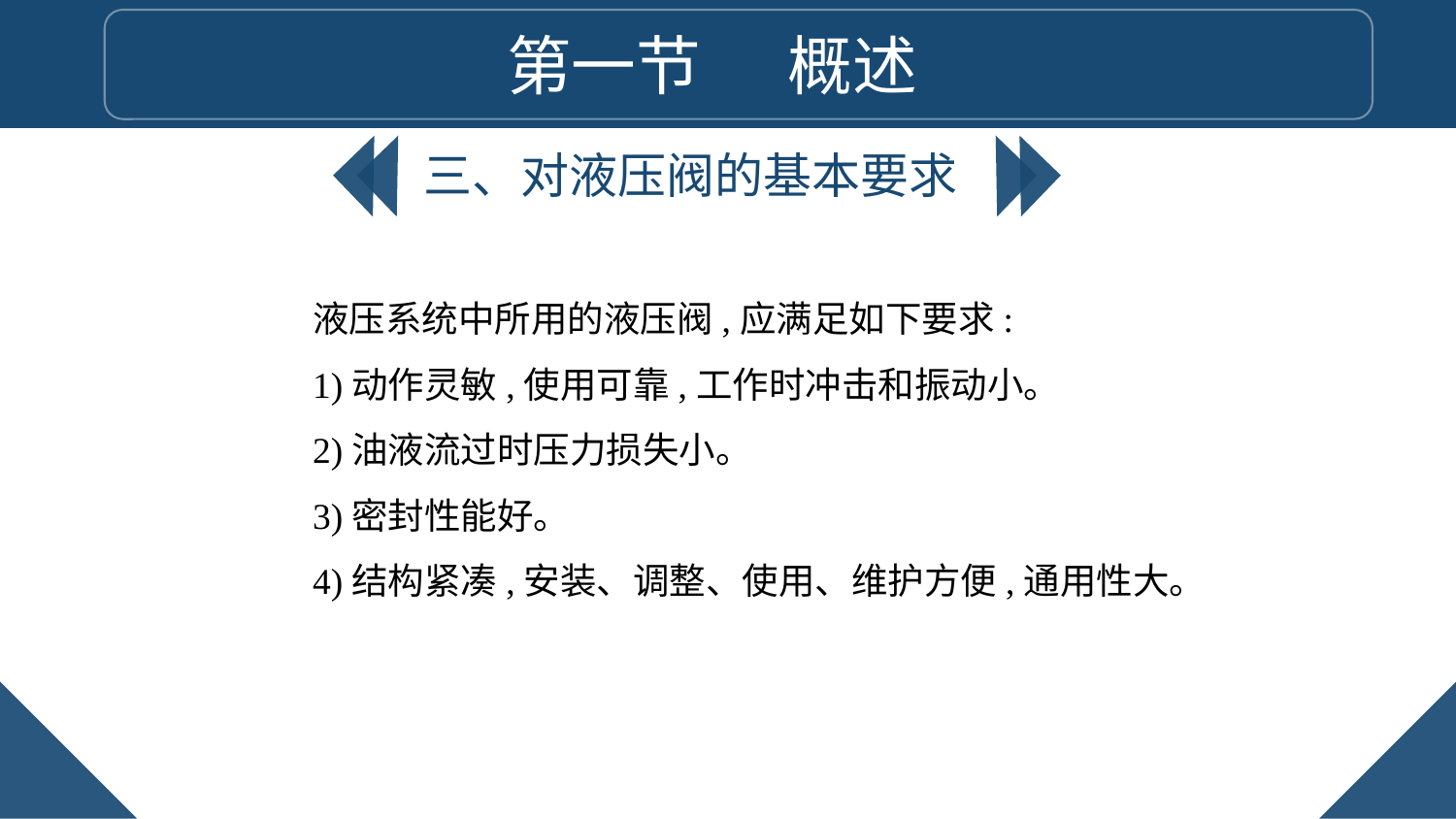

第一节      概述
三、对液压阀的基本要求

液压系统中所用的液压阀,应满足如下要求:
1)动作灵敏,使用可靠,工作时冲击和振动小。
2)油液流过时压力损失小。
3)密封性能好。
4)结构紧凑,安装、调整、使用、维护方便,通用性大。